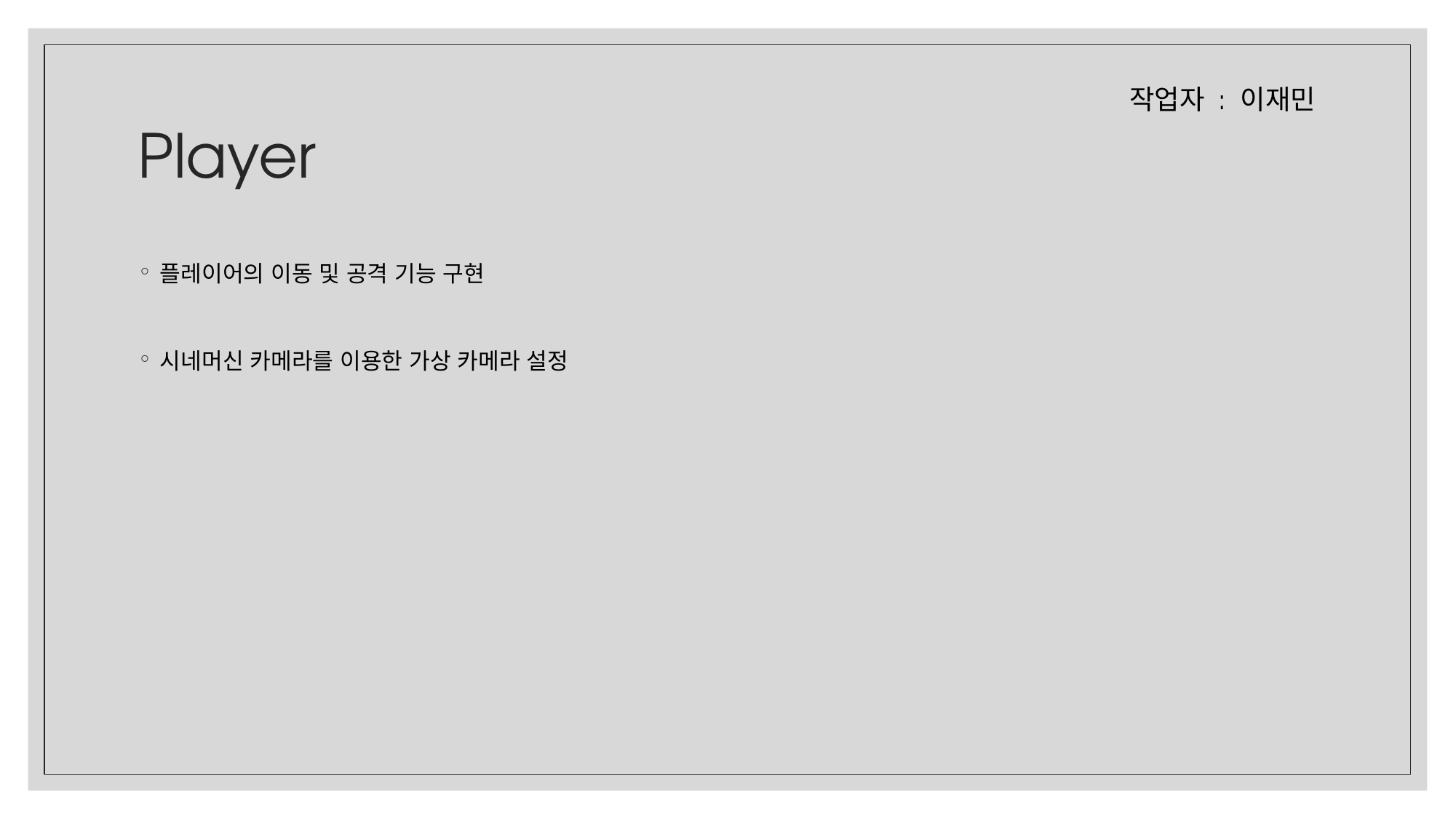

# Player
작업자 : 이재민
플레이어의 이동 및 공격 기능 구현

시네머신 카메라를 이용한 가상 카메라 설정